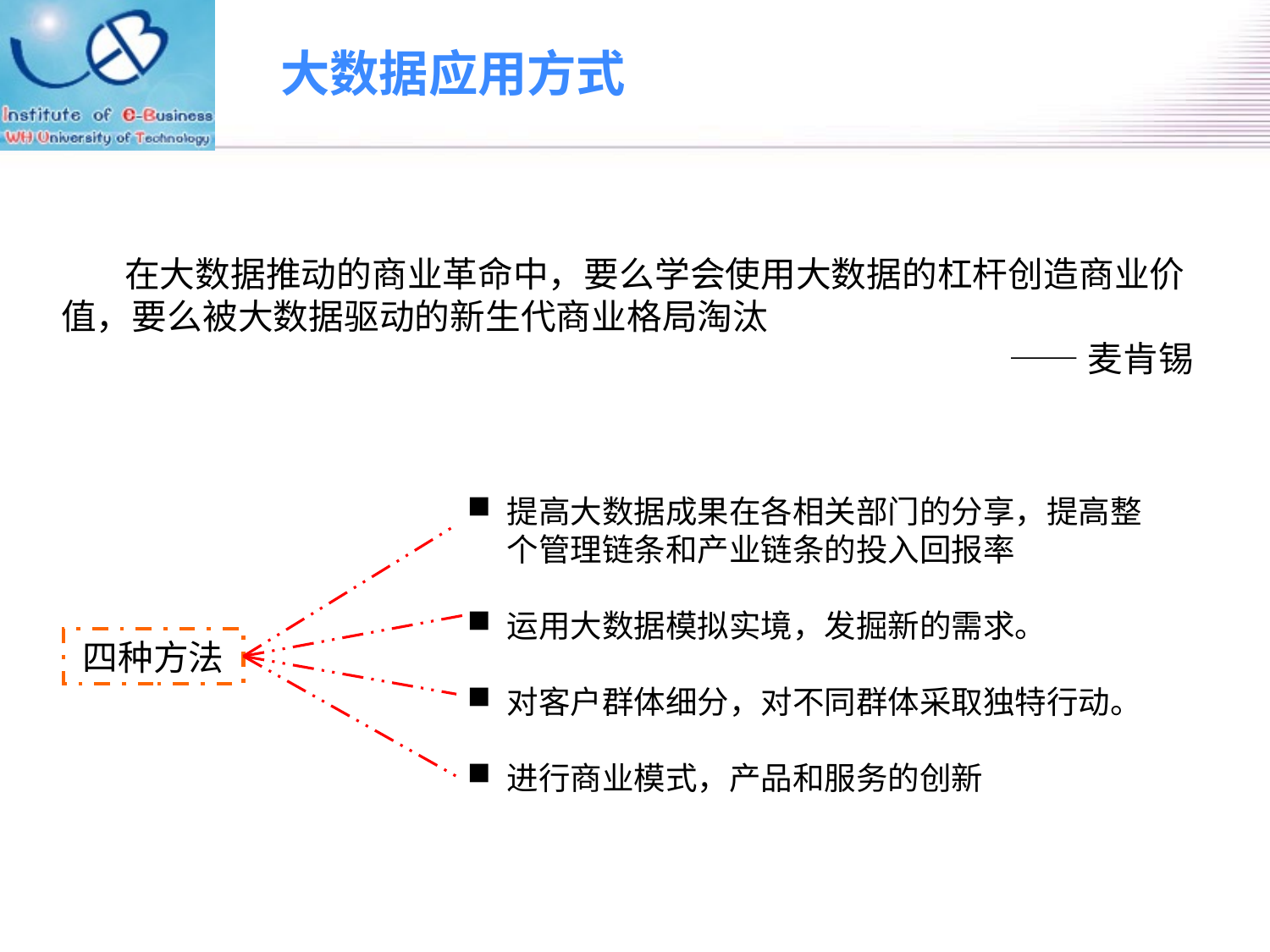

大数据应用方式
       在大数据推动的商业革命中，要么学会使用大数据的杠杆创造商业价值，要么被大数据驱动的新生代商业格局淘汰
——麦肯锡
提高大数据成果在各相关部门的分享，提高整个管理链条和产业链条的投入回报率

运用大数据模拟实境，发掘新的需求。

对客户群体细分，对不同群体采取独特行动。

进行商业模式，产品和服务的创新
四种方法